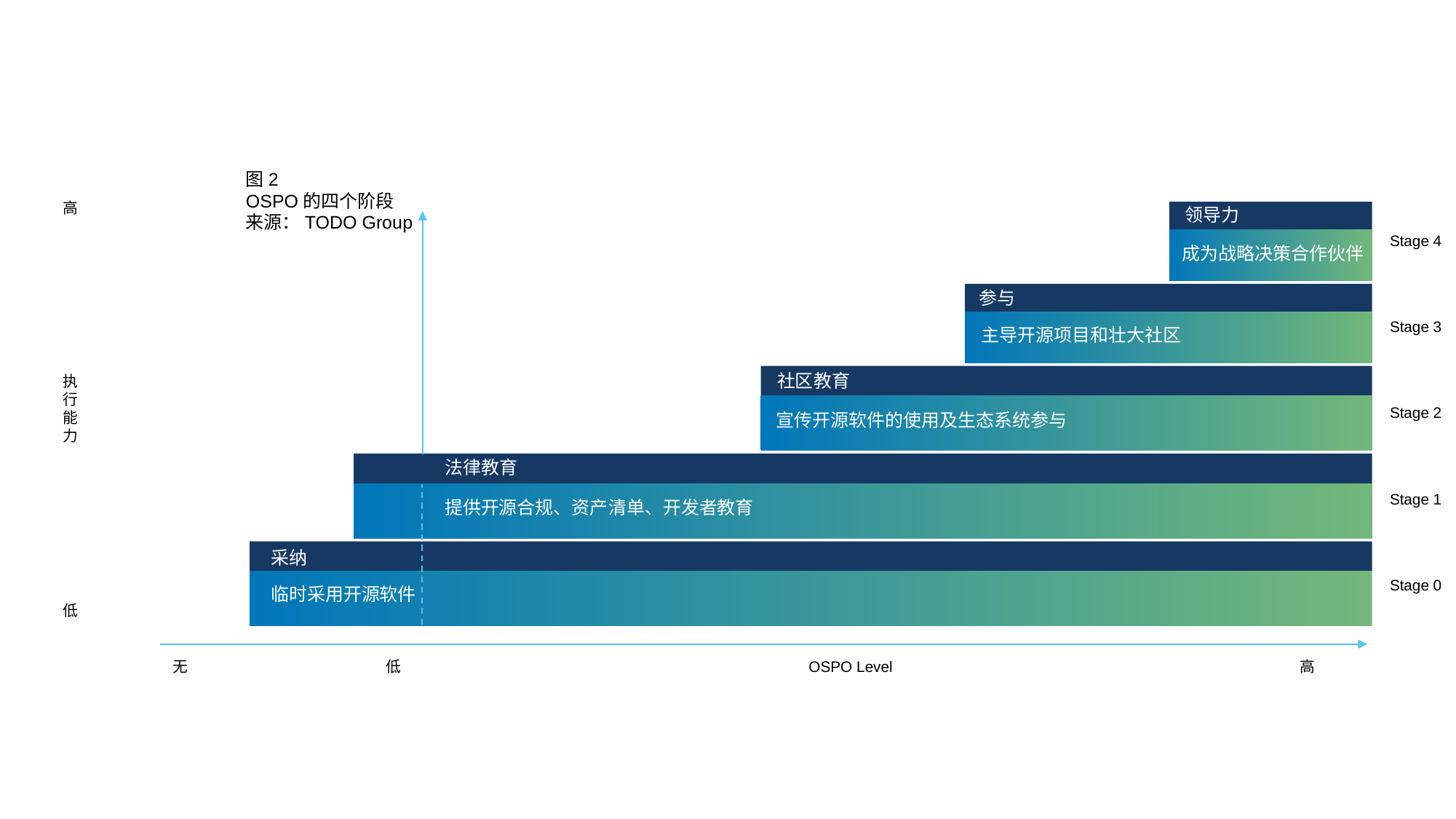

图2
OSPO的四个阶段
来源：TODO Group
高
领导力

Stage 4
成为战略决策合作伙伴
参与

Stage 3
主导开源项目和壮大社区
社区教育

执行能力
Stage 2
宣传开源软件的使用及生态系统参与
法律教育

Stage 1
提供开源合规、资产清单、开发者教育

采纳
Stage 0
临时采用开源软件
低
无
低
OSPO Level
高